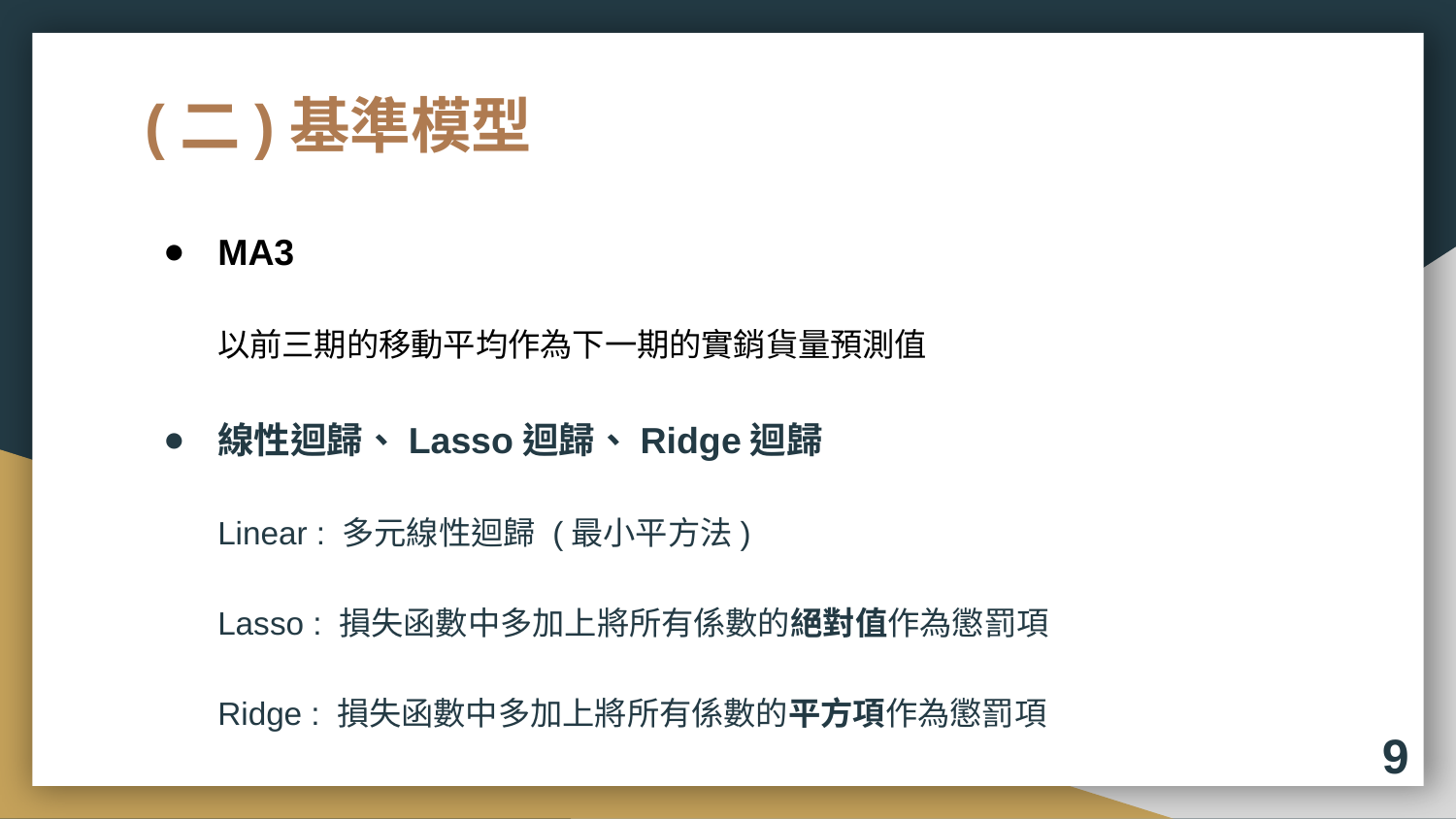

# (二)基準模型
MA3
以前三期的移動平均作為下一期的實銷貨量預測值
線性迴歸、Lasso迴歸、Ridge迴歸
Linear : 多元線性迴歸 (最小平方法)
Lasso : 損失函數中多加上將所有係數的絕對值作為懲罰項
Ridge : 損失函數中多加上將所有係數的平方項作為懲罰項
9